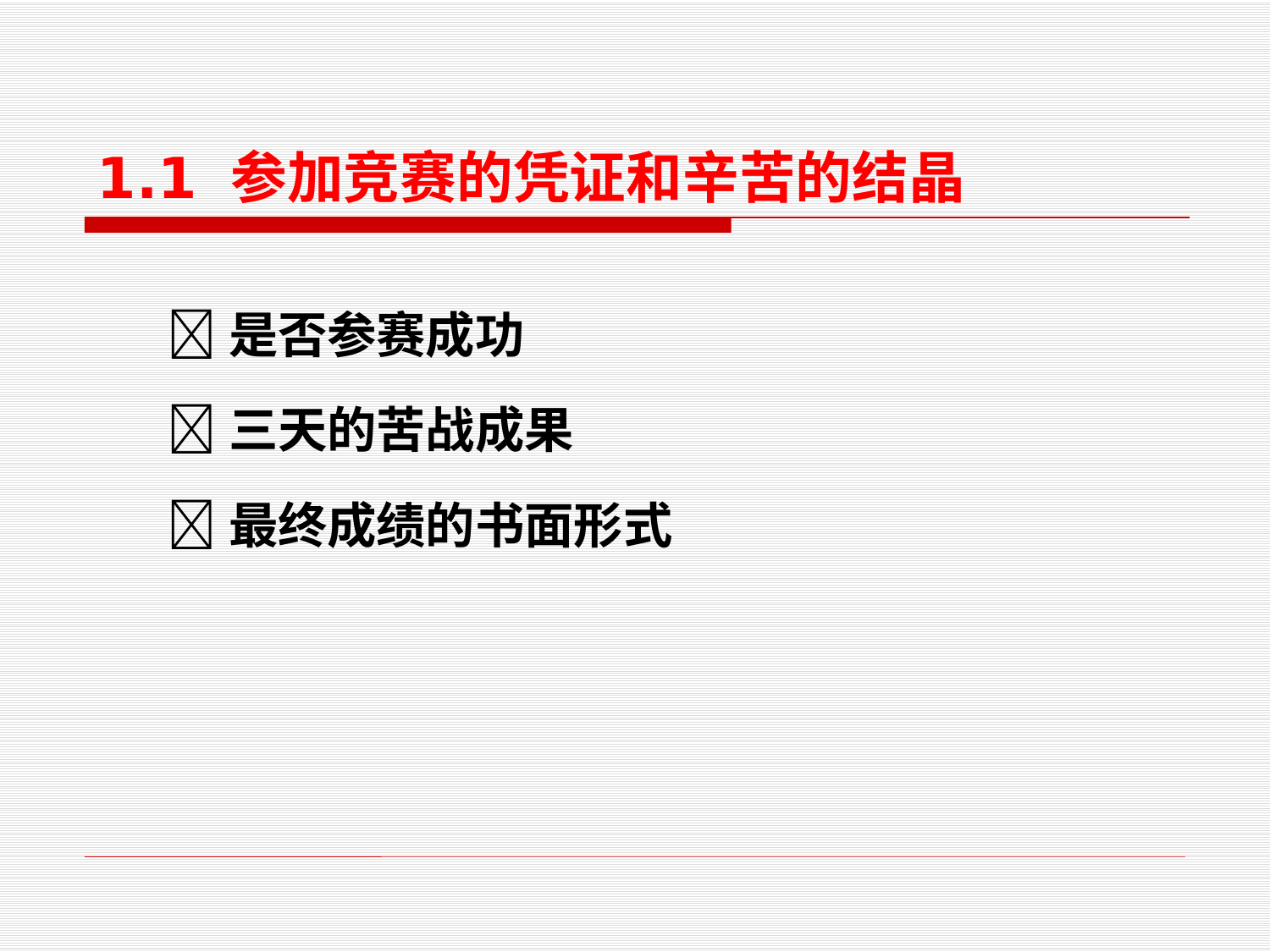

1.1 参加竞赛的凭证和辛苦的结晶
♥是否参赛成功
♥三天的苦战成果
♥最终成绩的书面形式